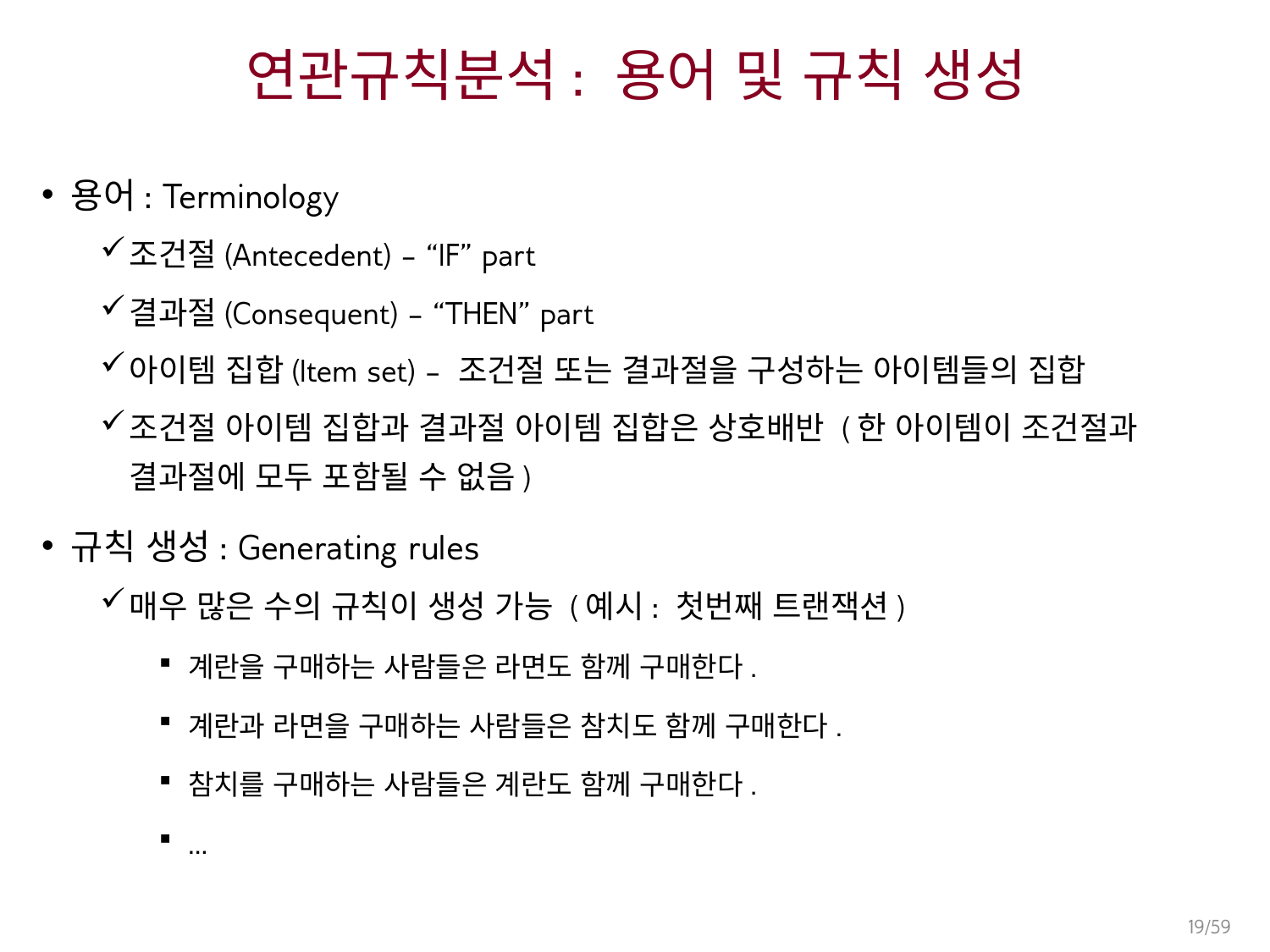

# 연관규칙분석: 용어 및 규칙 생성
용어: Terminology
조건절(Antecedent) – “IF” part
결과절(Consequent) – “THEN” part
아이템 집합(Item set) – 조건절 또는 결과절을 구성하는 아이템들의 집합
조건절 아이템 집합과 결과절 아이템 집합은 상호배반 (한 아이템이 조건절과 결과절에 모두 포함될 수 없음)
규칙 생성: Generating rules
매우 많은 수의 규칙이 생성 가능 (예시: 첫번째 트랜잭션)
계란을 구매하는 사람들은 라면도 함께 구매한다.
계란과 라면을 구매하는 사람들은 참치도 함께 구매한다.
참치를 구매하는 사람들은 계란도 함께 구매한다.
…
19/59